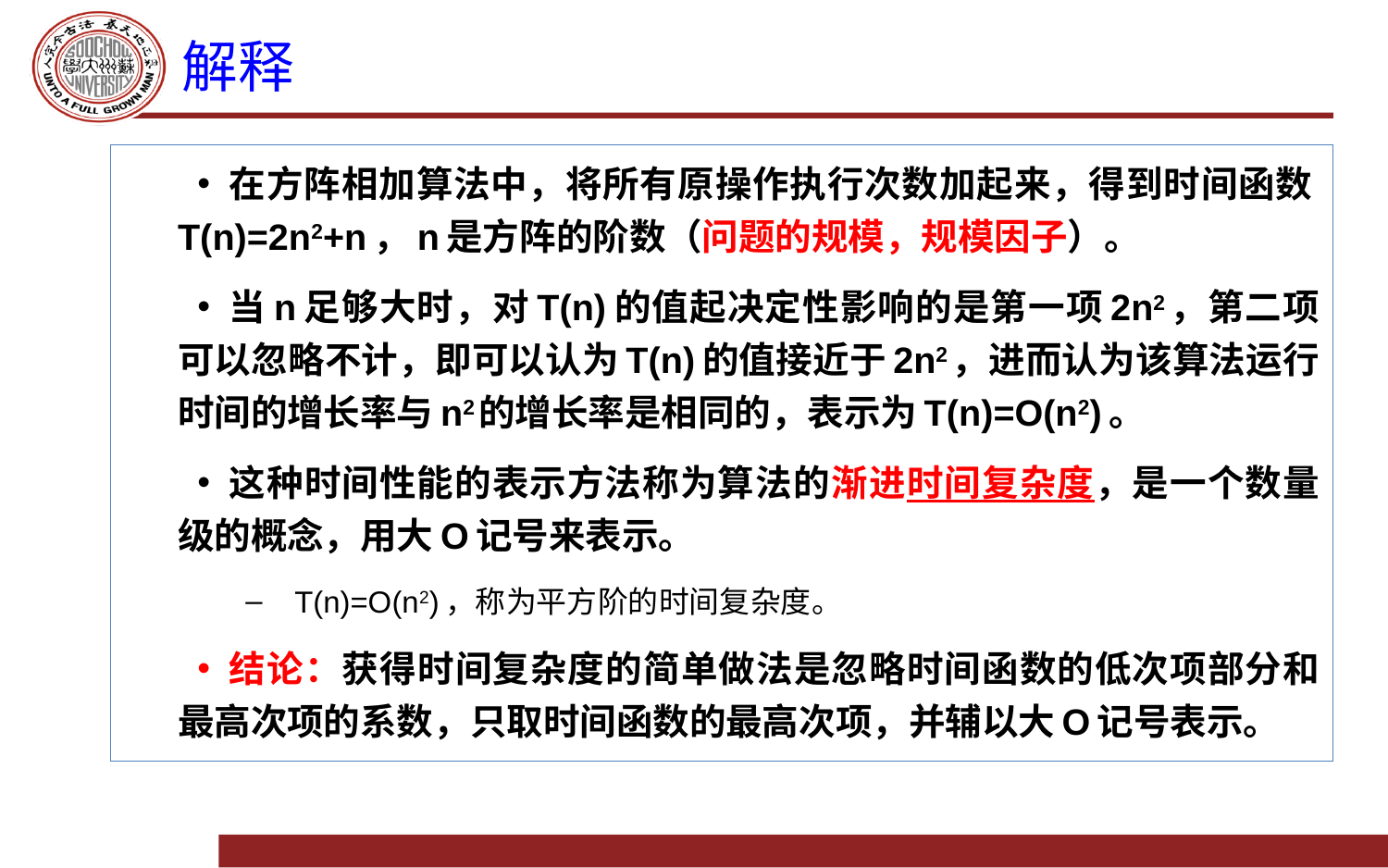

# 解释
在方阵相加算法中，将所有原操作执行次数加起来，得到时间函数T(n)=2n2+n，n是方阵的阶数（问题的规模，规模因子）。
当n足够大时，对T(n)的值起决定性影响的是第一项2n2，第二项可以忽略不计，即可以认为T(n)的值接近于2n2，进而认为该算法运行时间的增长率与n2的增长率是相同的，表示为T(n)=O(n2)。
这种时间性能的表示方法称为算法的渐进时间复杂度，是一个数量级的概念，用大O记号来表示。
T(n)=O(n2)，称为平方阶的时间复杂度。
结论：获得时间复杂度的简单做法是忽略时间函数的低次项部分和最高次项的系数，只取时间函数的最高次项，并辅以大O记号表示。